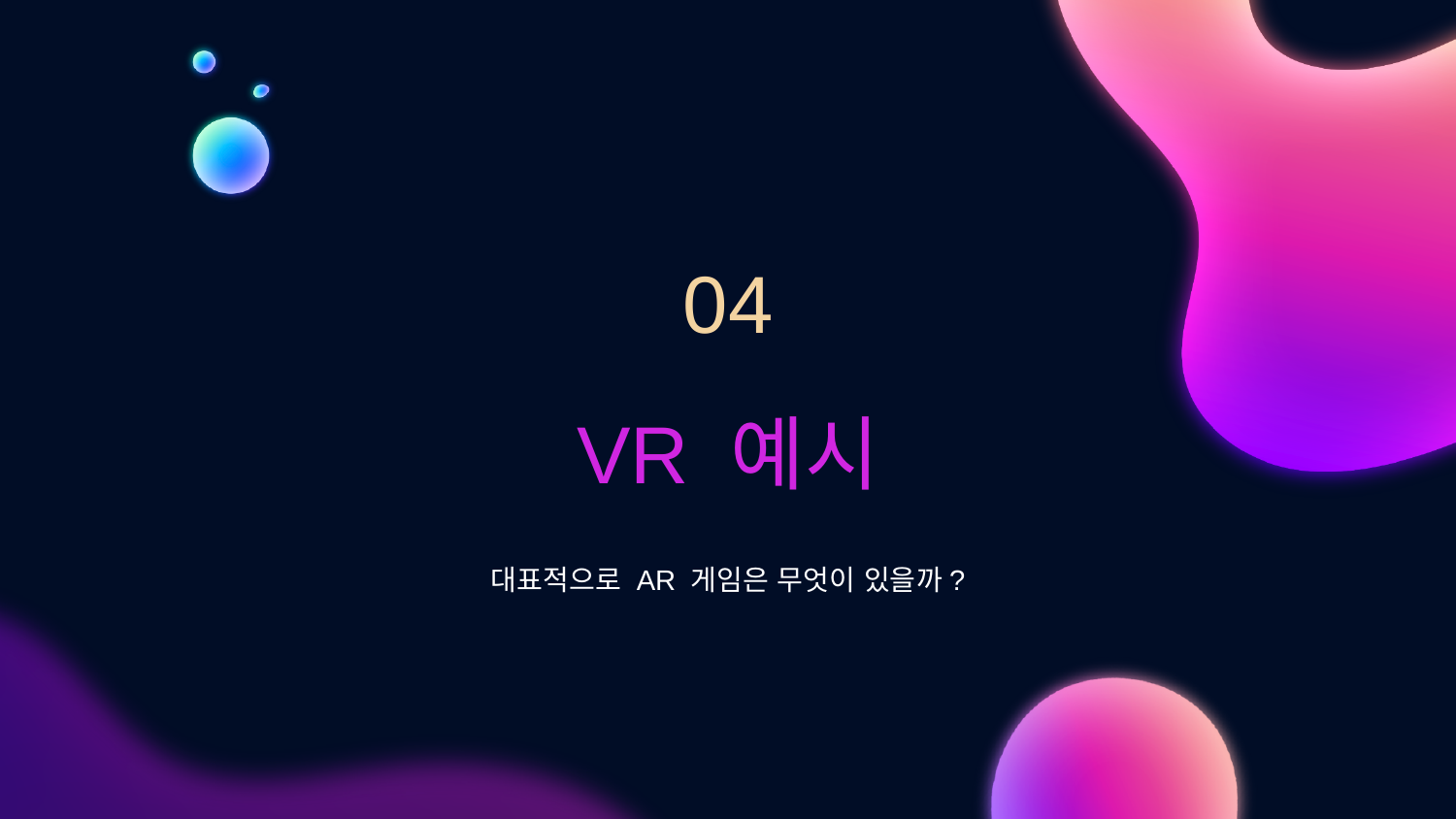

04
# VR 예시
대표적으로 AR 게임은 무엇이 있을까?